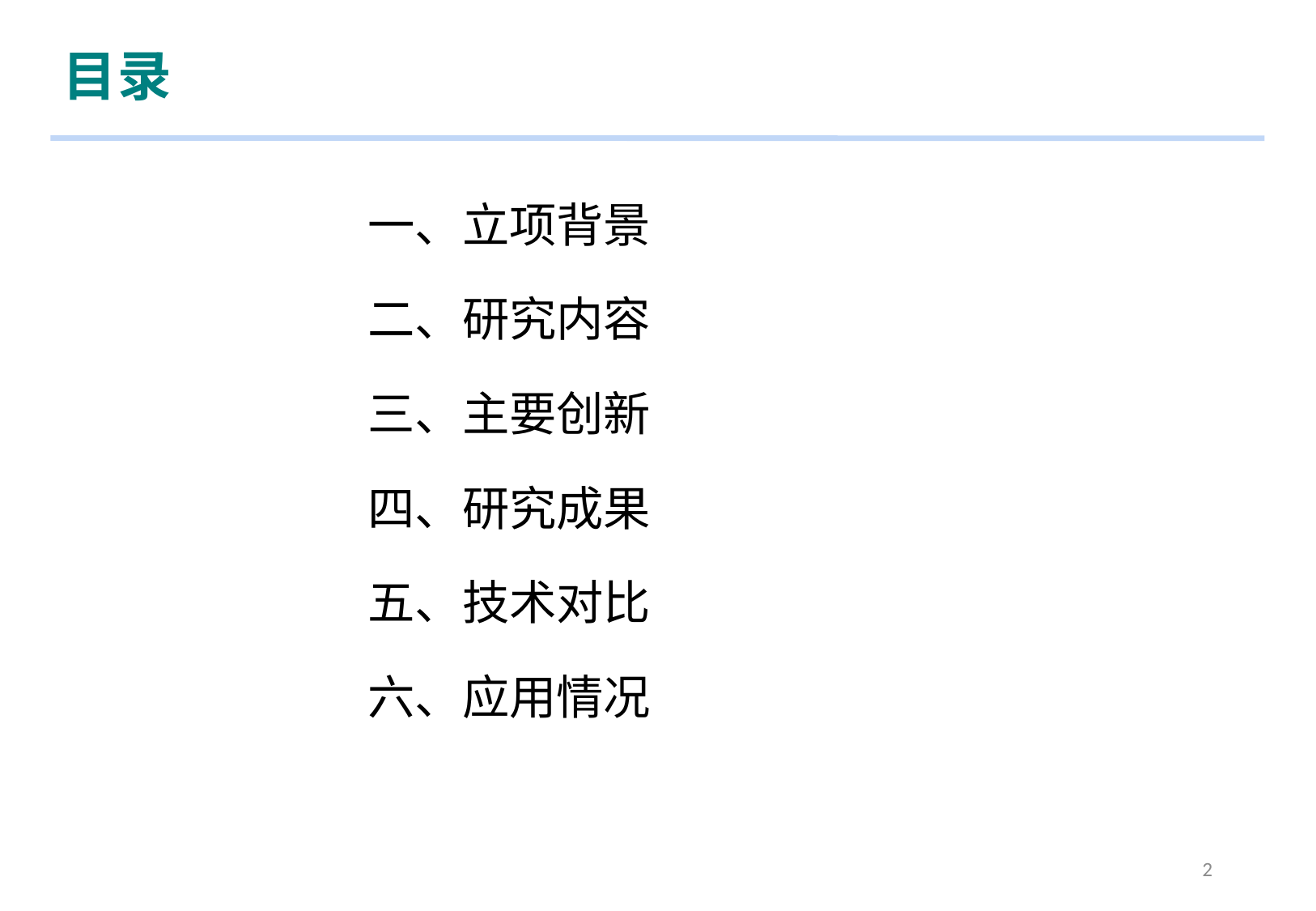

目录
一、立项背景
二、研究内容
三、主要创新
四、研究成果
五、技术对比
六、应用情况
2